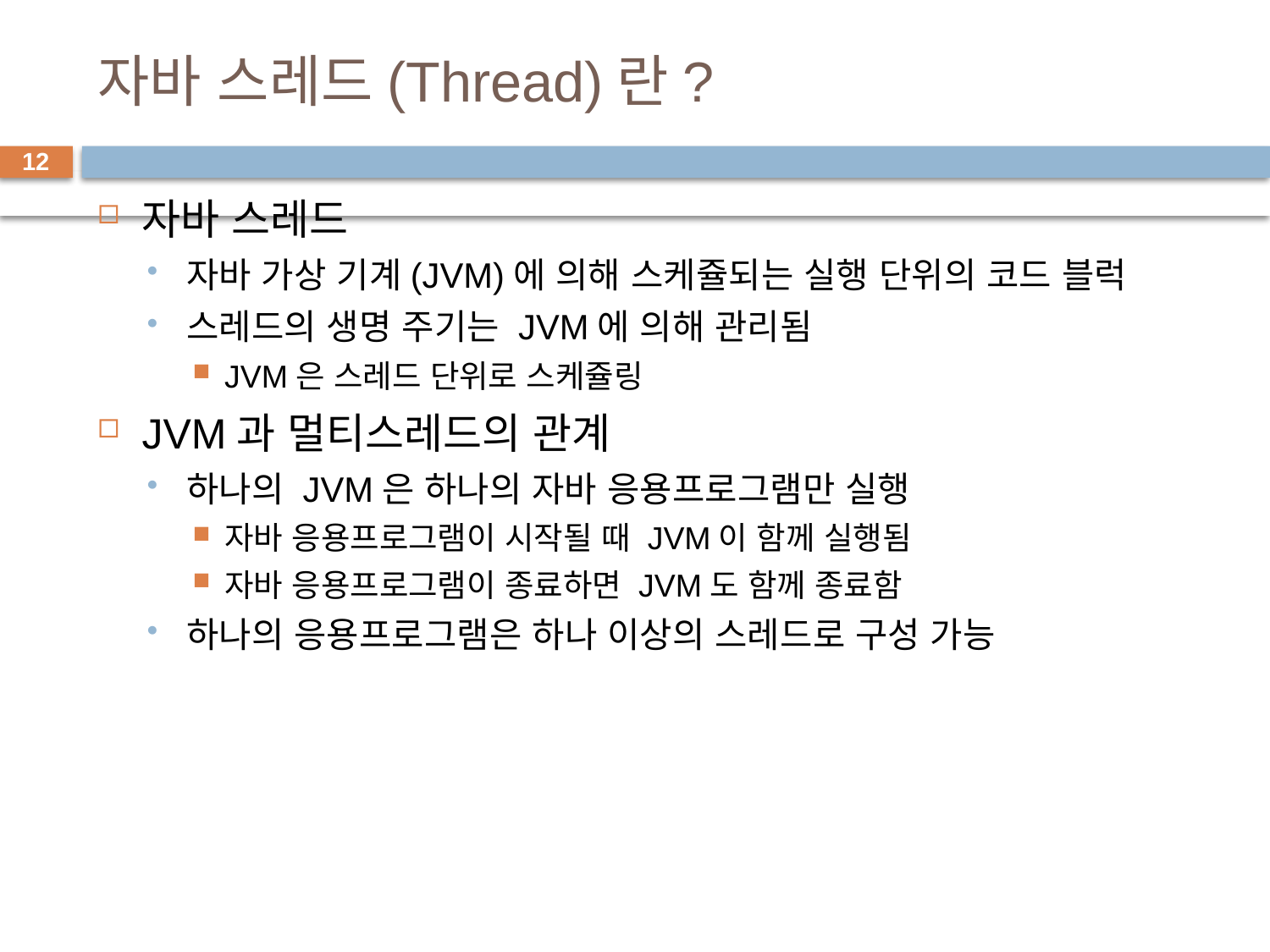

# 자바 스레드(Thread)란?
12
자바 스레드
자바 가상 기계(JVM)에 의해 스케쥴되는 실행 단위의 코드 블럭
스레드의 생명 주기는 JVM에 의해 관리됨
JVM은 스레드 단위로 스케쥴링
JVM과 멀티스레드의 관계
하나의 JVM은 하나의 자바 응용프로그램만 실행
자바 응용프로그램이 시작될 때 JVM이 함께 실행됨
자바 응용프로그램이 종료하면 JVM도 함께 종료함
하나의 응용프로그램은 하나 이상의 스레드로 구성 가능